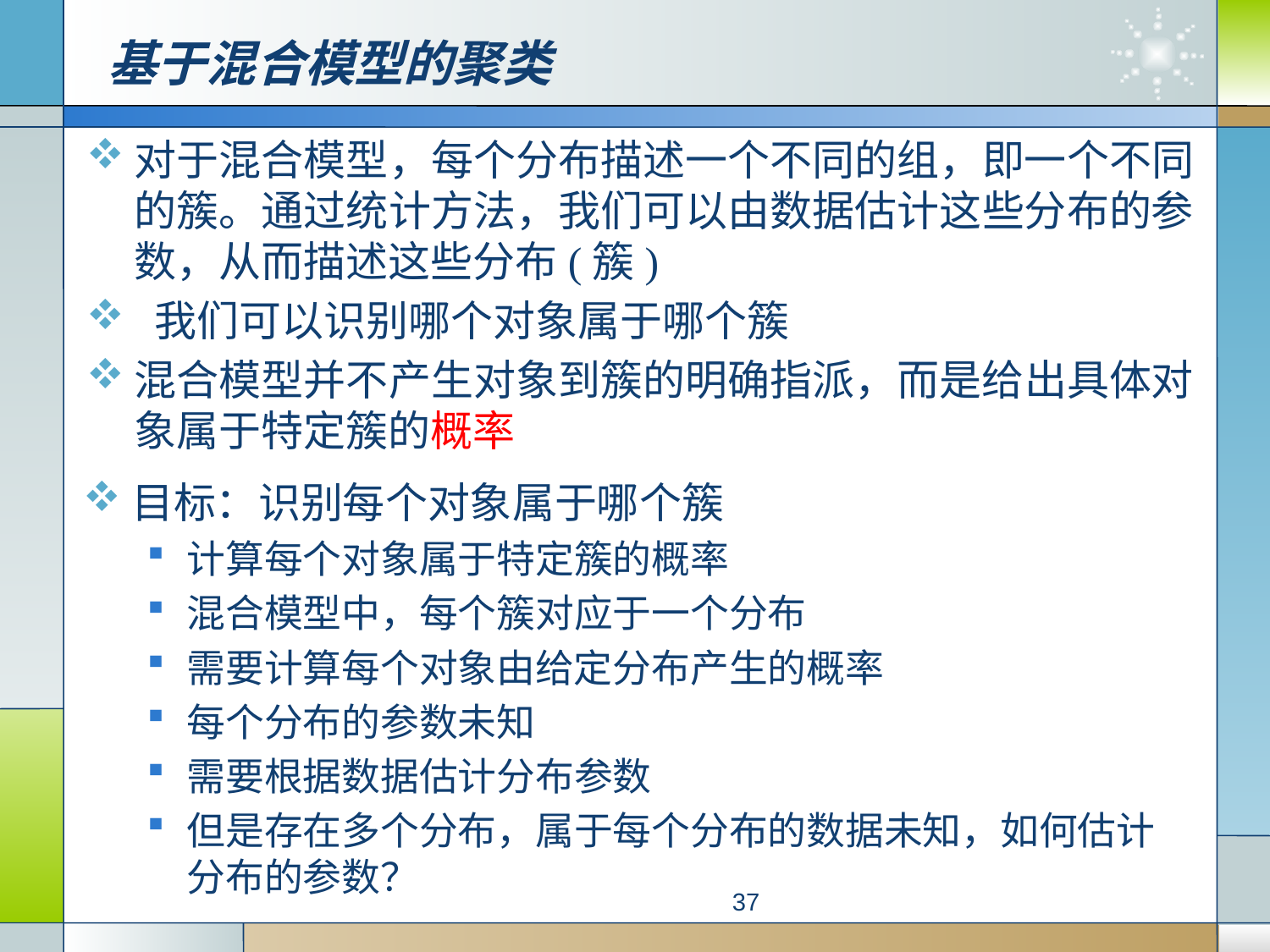

# 基于混合模型的聚类
对于混合模型，每个分布描述一个不同的组，即一个不同的簇。通过统计方法，我们可以由数据估计这些分布的参数，从而描述这些分布(簇)
 我们可以识别哪个对象属于哪个簇
混合模型并不产生对象到簇的明确指派，而是给出具体对象属于特定簇的概率

目标：识别每个对象属于哪个簇
计算每个对象属于特定簇的概率
混合模型中，每个簇对应于一个分布
需要计算每个对象由给定分布产生的概率
每个分布的参数未知
需要根据数据估计分布参数
但是存在多个分布，属于每个分布的数据未知，如何估计分布的参数？
37